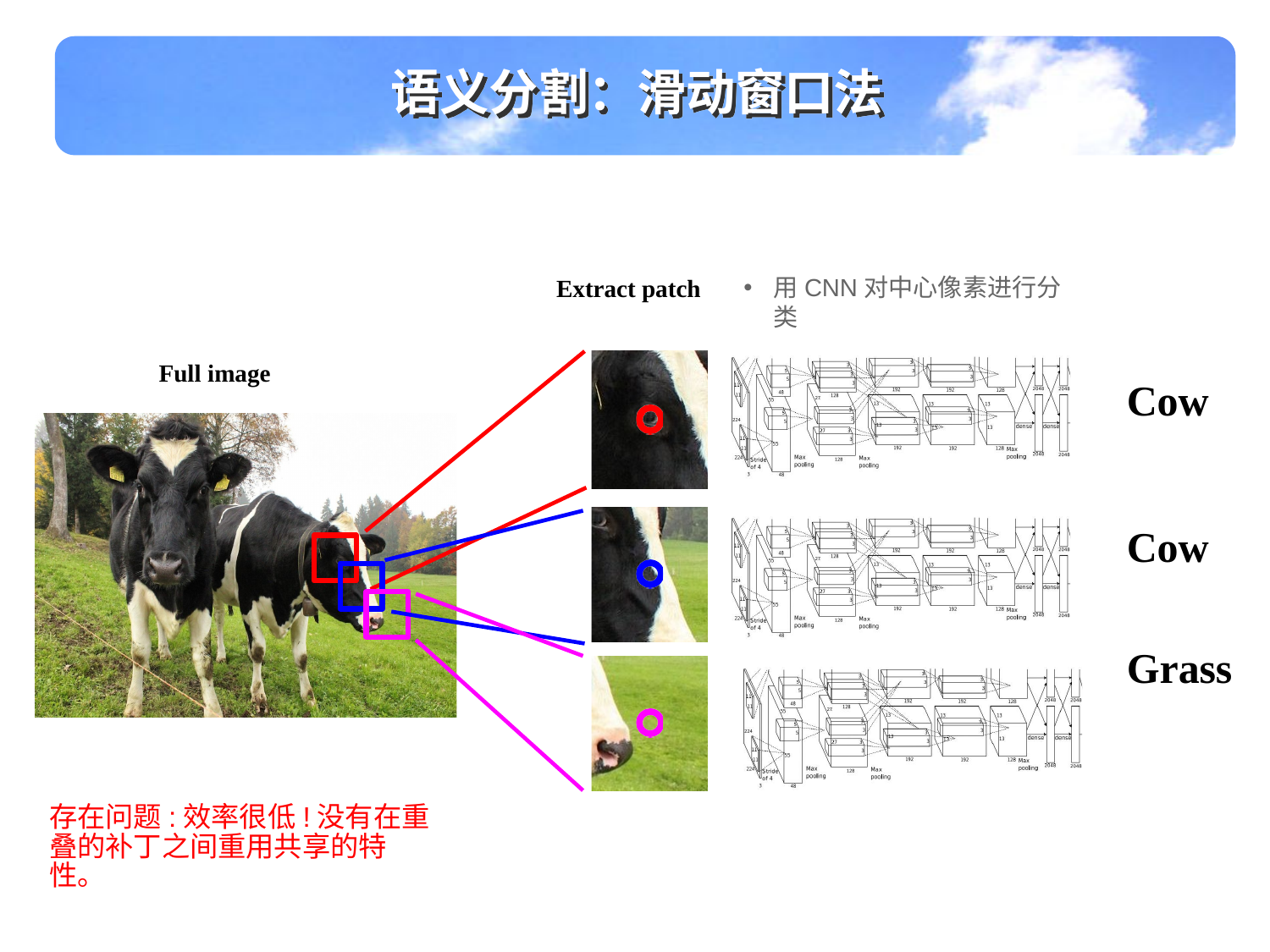

语义分割：滑动窗口法
用CNN对中心像素进行分类
Extract patch

Full image

Cow

Cow

Grass

存在问题:效率很低!没有在重叠的补丁之间重用共享的特性。